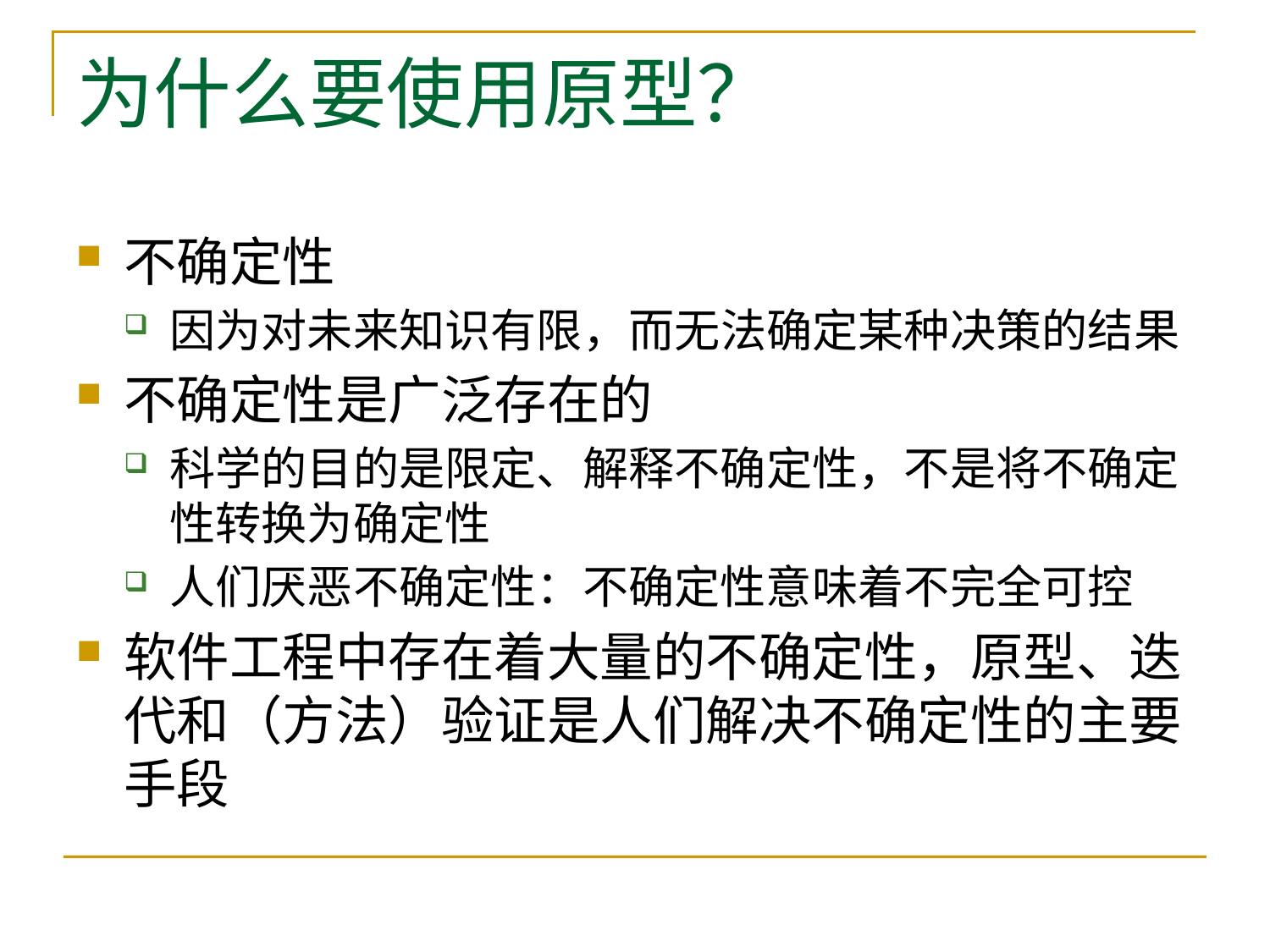

# 为什么要使用原型？
不确定性
因为对未来知识有限，而无法确定某种决策的结果
不确定性是广泛存在的
科学的目的是限定、解释不确定性，不是将不确定性转换为确定性
人们厌恶不确定性：不确定性意味着不完全可控
软件工程中存在着大量的不确定性，原型、迭代和（方法）验证是人们解决不确定性的主要手段